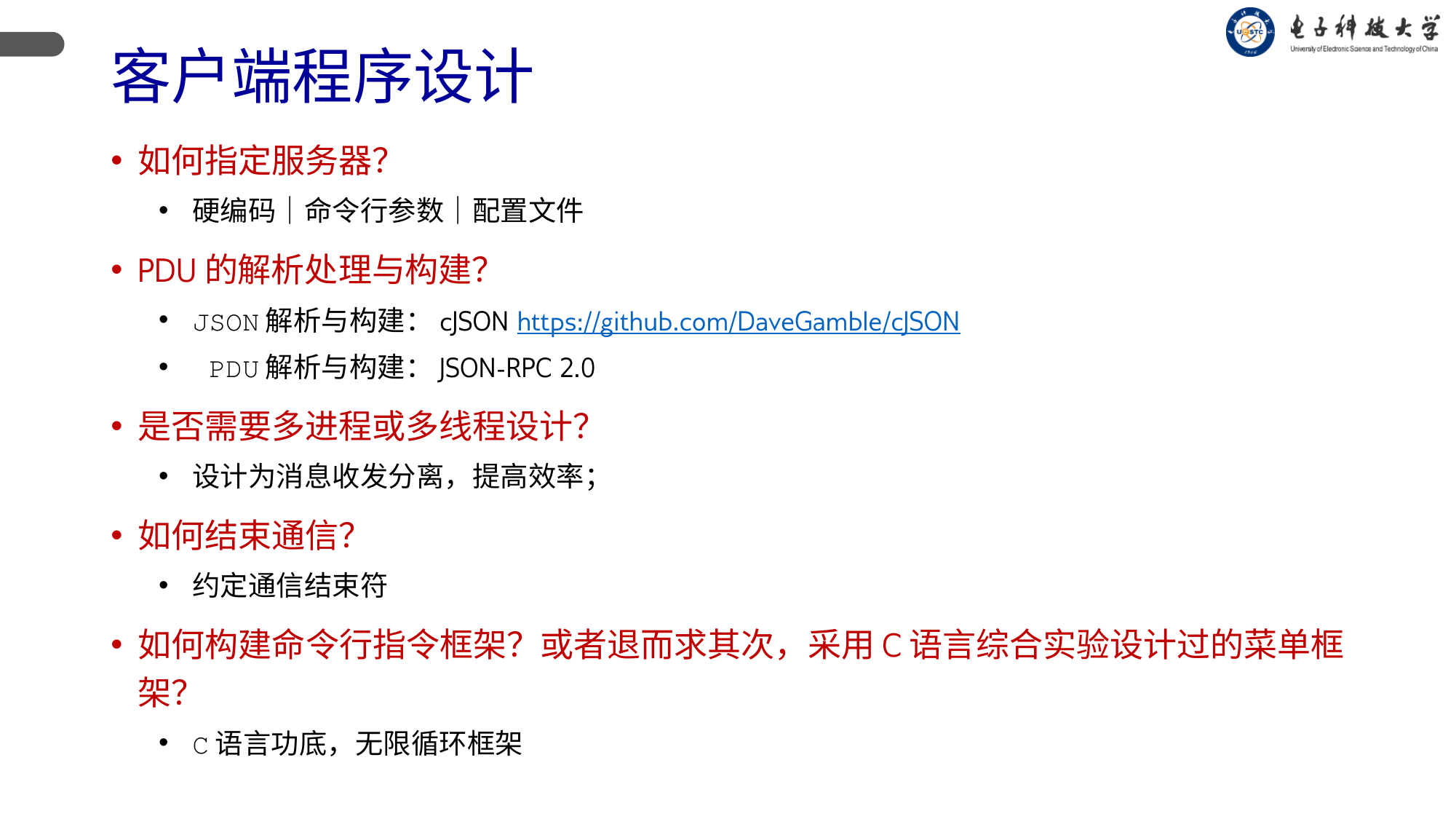

# 客户端程序设计
如何指定服务器？
硬编码｜命令行参数｜配置文件
PDU的解析处理与构建？
JSON解析与构建：cJSON https://github.com/DaveGamble/cJSON
 PDU解析与构建：JSON-RPC 2.0
是否需要多进程或多线程设计？
设计为消息收发分离，提高效率；
如何结束通信？
约定通信结束符
如何构建命令行指令框架？或者退而求其次，采用C语言综合实验设计过的菜单框架？
C语言功底，无限循环框架